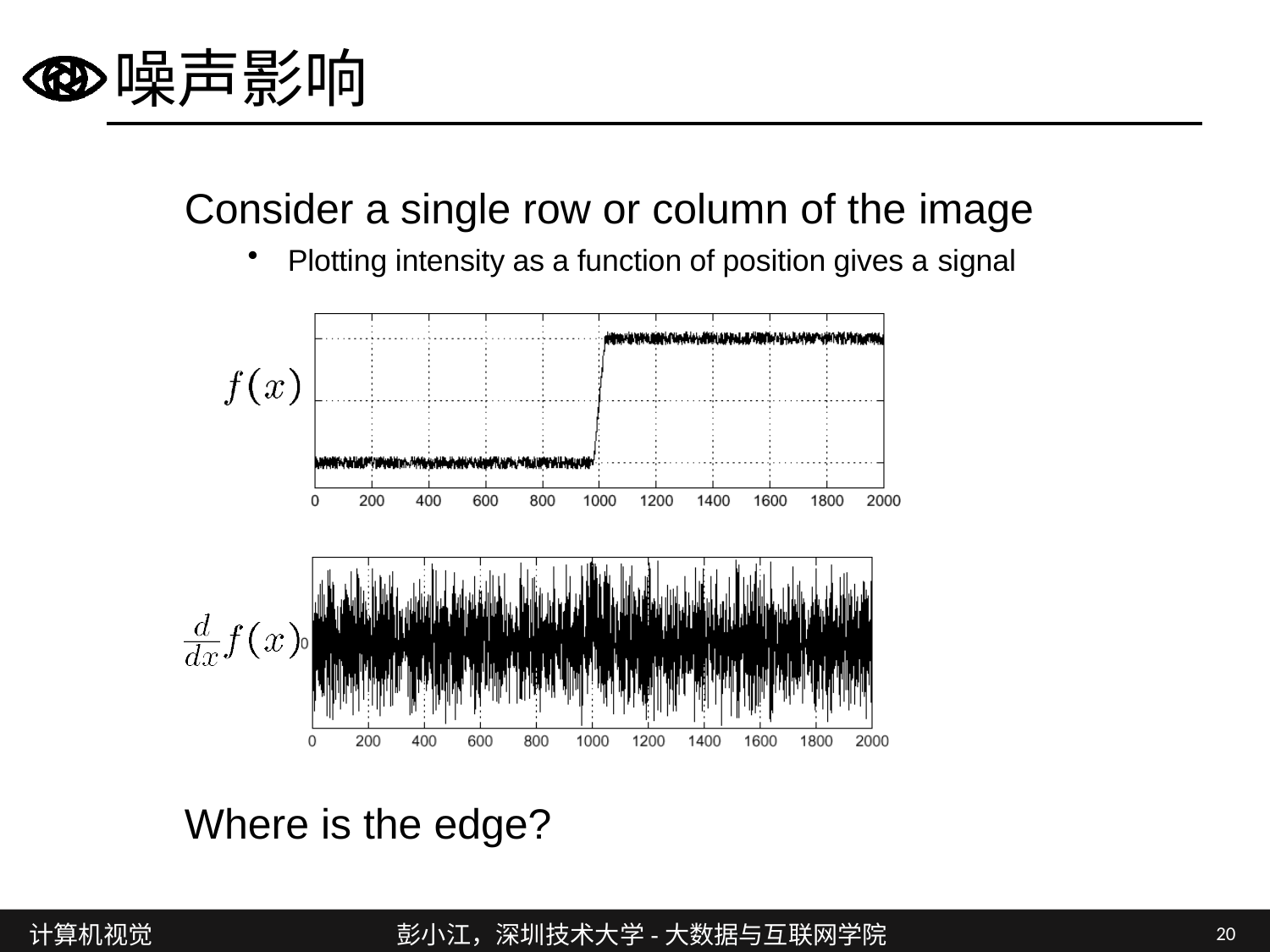

# 噪声影响
Consider a single row or column of the image
Plotting intensity as a function of position gives a signal

Where is the edge?